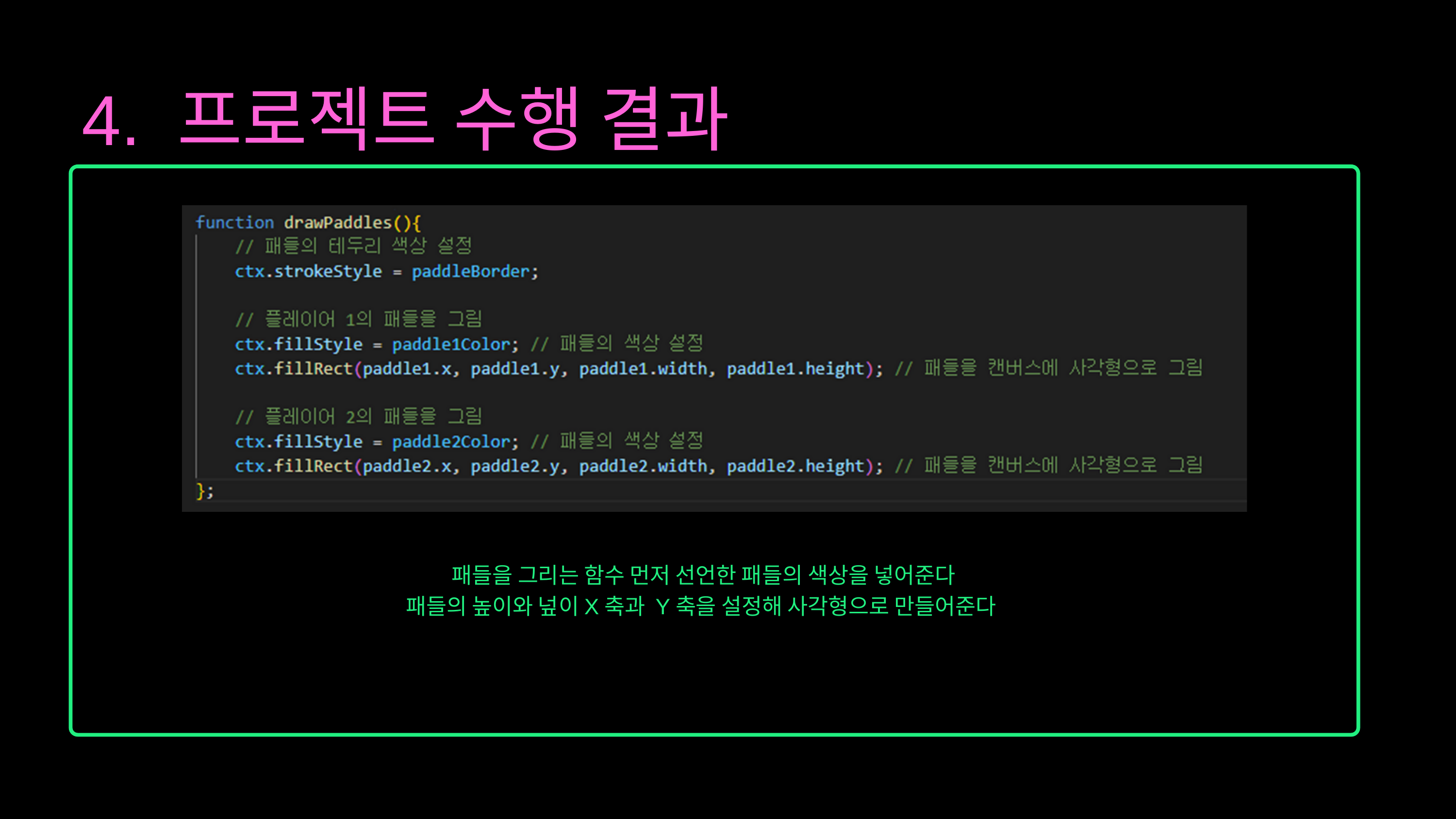

4. 프로젝트 수행 결과

패들을 그리는 함수 먼저 선언한 패들의 색상을 넣어준다
패들의 높이와 넢이X축과 Y축을 설정해 사각형으로 만들어준다